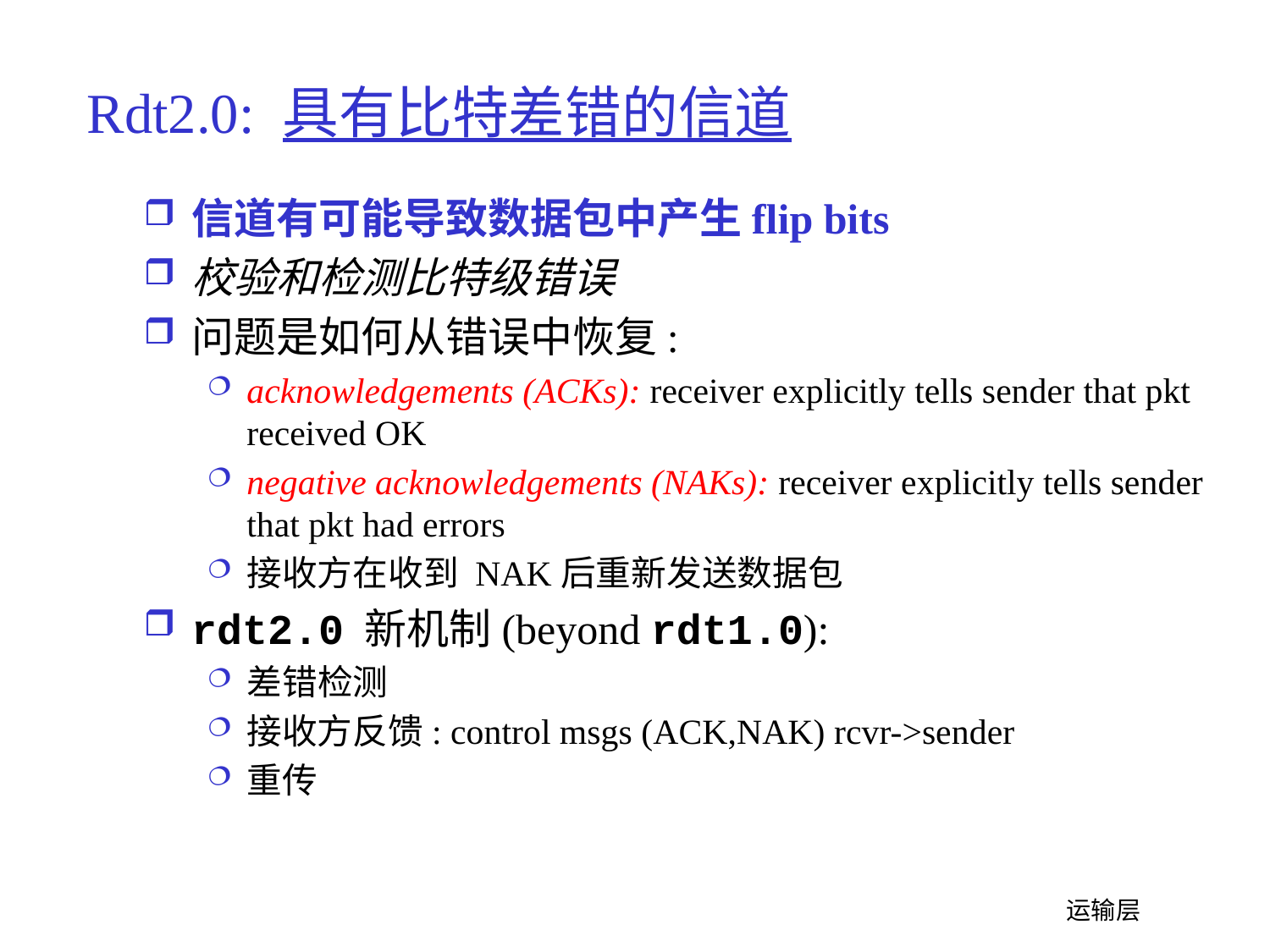

# Rdt2.0: 具有比特差错的信道
信道有可能导致数据包中产生flip bits
校验和检测比特级错误
问题是如何从错误中恢复:
acknowledgements (ACKs): receiver explicitly tells sender that pkt received OK
negative acknowledgements (NAKs): receiver explicitly tells sender that pkt had errors
接收方在收到 NAK后重新发送数据包
rdt2.0 新机制(beyond rdt1.0):
差错检测
接收方反馈: control msgs (ACK,NAK) rcvr->sender
重传
 运输层
34